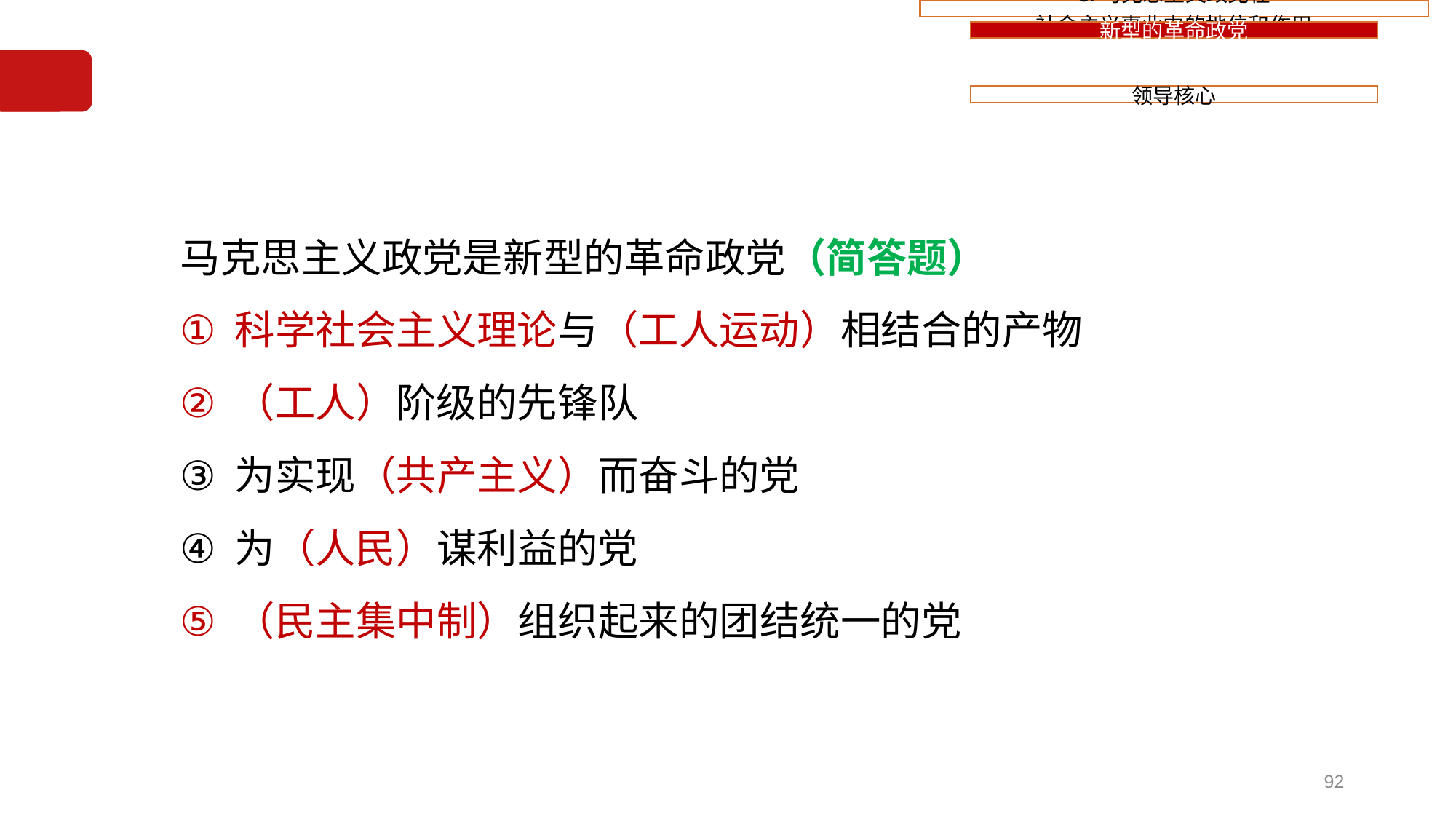

3.马克思主义政党在
社会主义事业中的地位和作用
新型的革命政党
领导核心
马克思主义政党是新型的革命政党（简答题）
科学社会主义理论与（工人运动）相结合的产物
（工人）阶级的先锋队
为实现（共产主义）而奋斗的党
为（人民）谋利益的党
（民主集中制）组织起来的团结统一的党
92